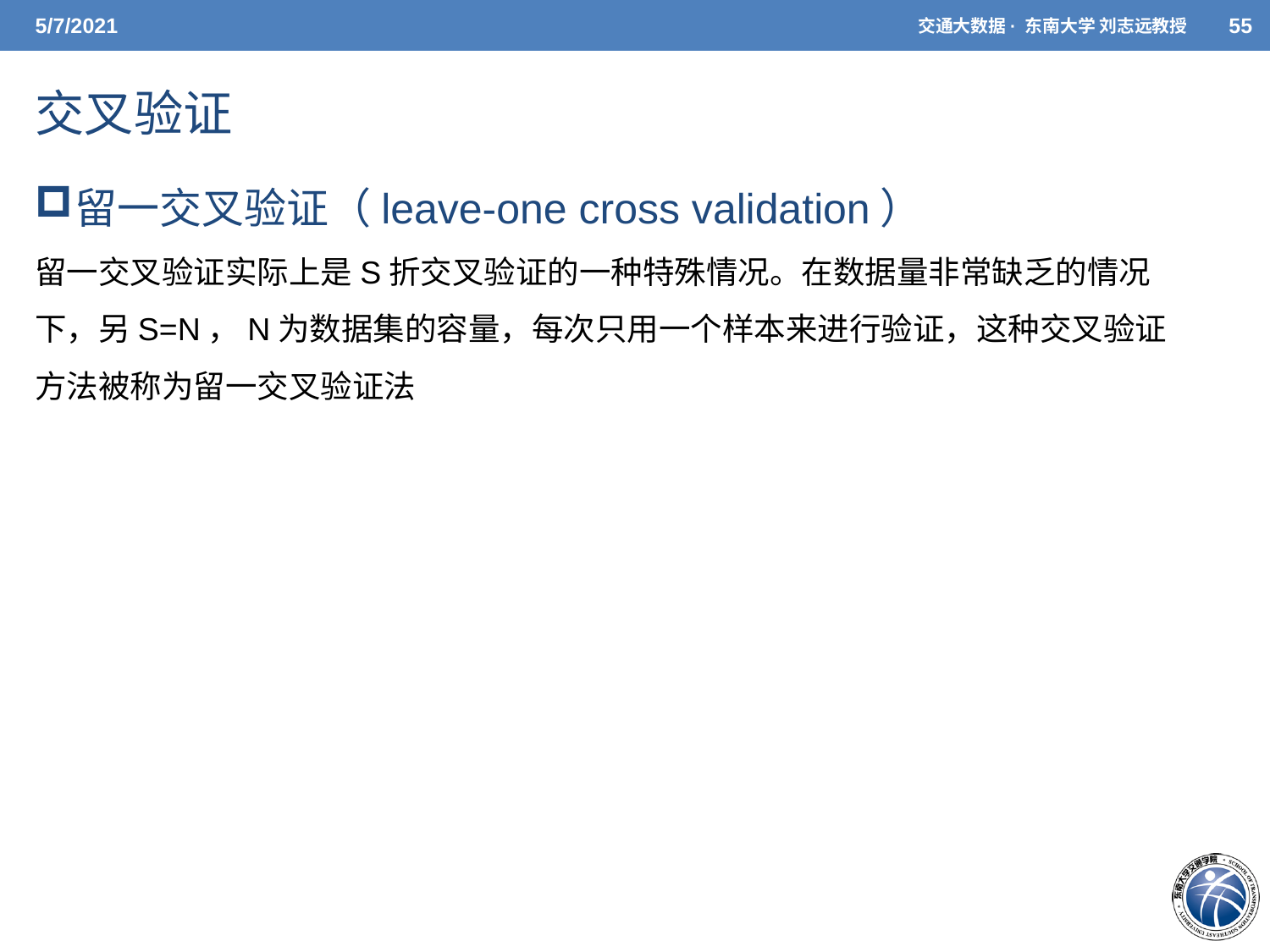

5/7/2021
交通大数据· 东南大学 刘志远教授
55
# 交叉验证
留一交叉验证（leave-one cross validation）
留一交叉验证实际上是S折交叉验证的一种特殊情况。在数据量非常缺乏的情况下，另S=N，N为数据集的容量，每次只用一个样本来进行验证，这种交叉验证方法被称为留一交叉验证法